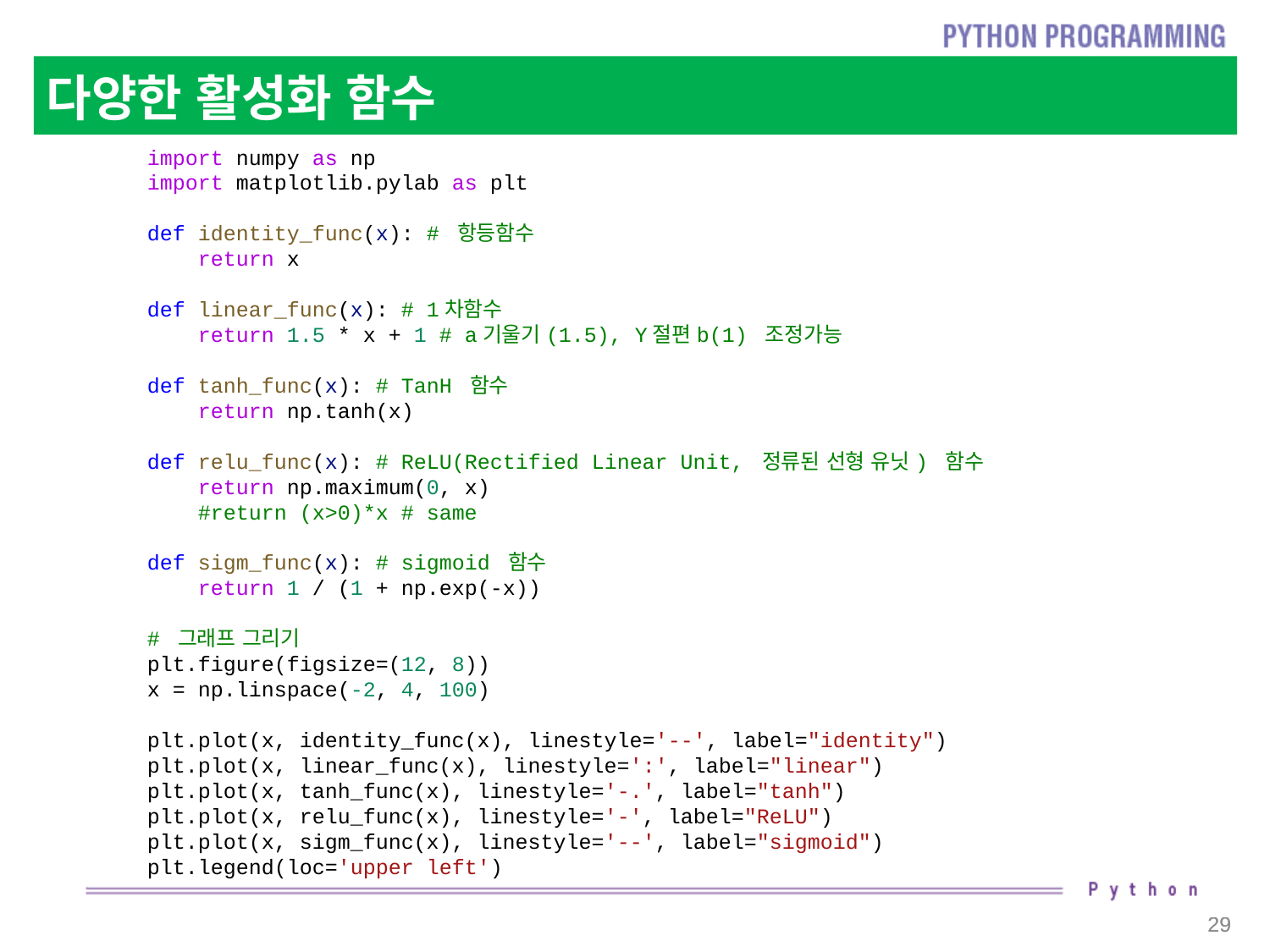

# 다양한 활성화 함수
import numpy as np
import matplotlib.pylab as plt

def identity_func(x): # 항등함수
    return x

def linear_func(x): # 1차함수
    return 1.5 * x + 1 # a기울기(1.5), Y절편b(1) 조정가능
def tanh_func(x): # TanH 함수
    return np.tanh(x)
def relu_func(x): # ReLU(Rectified Linear Unit, 정류된 선형 유닛) 함수
    return np.maximum(0, x)
    #return (x>0)*x # same
def sigm_func(x): # sigmoid 함수
    return 1 / (1 + np.exp(-x))
# 그래프 그리기
plt.figure(figsize=(12, 8))
x = np.linspace(-2, 4, 100)
plt.plot(x, identity_func(x), linestyle='--', label="identity")
plt.plot(x, linear_func(x), linestyle=':', label="linear")
plt.plot(x, tanh_func(x), linestyle='-.', label="tanh")
plt.plot(x, relu_func(x), linestyle='-', label="ReLU")
plt.plot(x, sigm_func(x), linestyle='--', label="sigmoid")
plt.legend(loc='upper left')

29